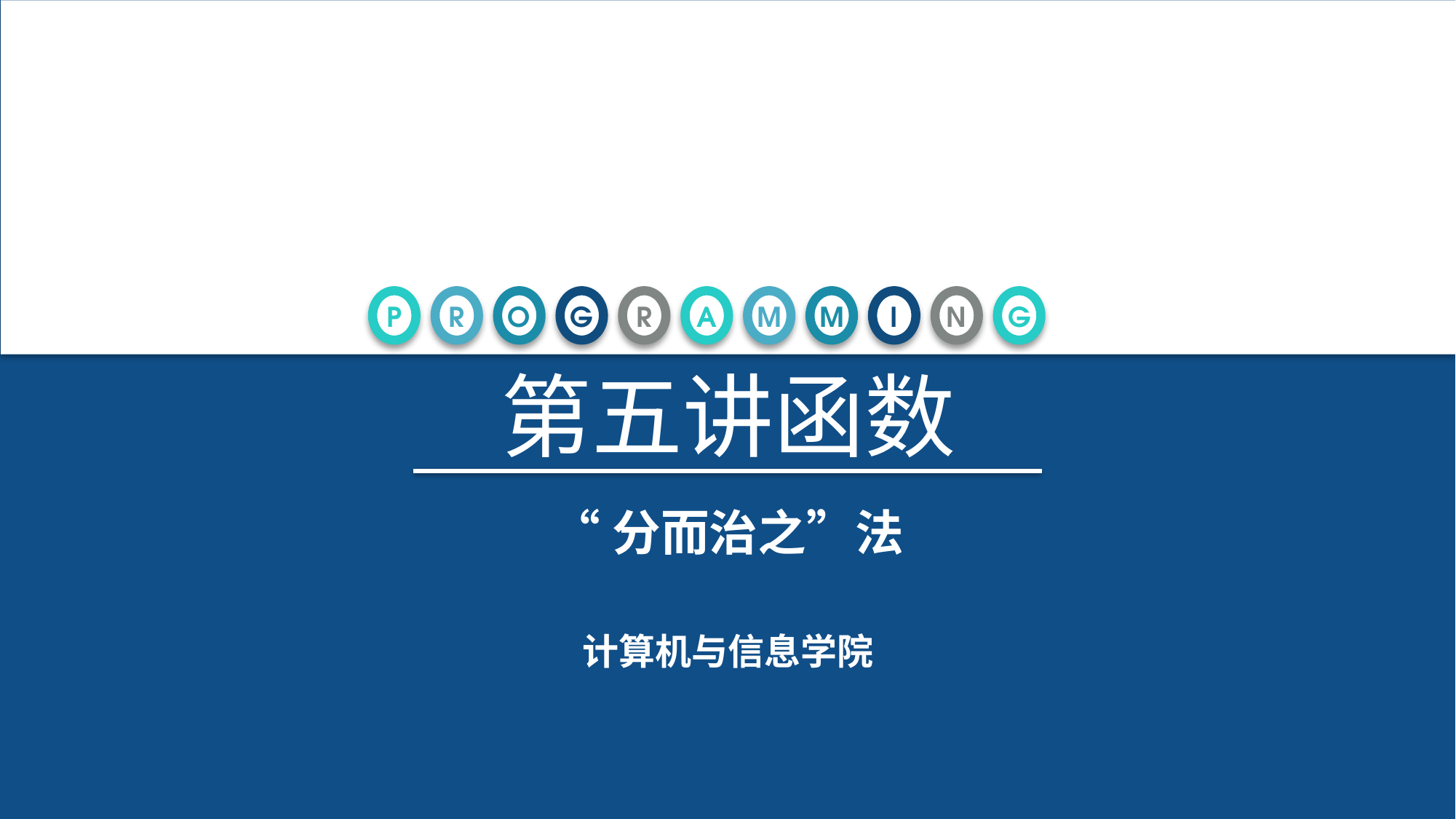

P

R

O

G

R

A

M

M

I

N

G
第五讲函数
“分而治之”法
计算机与信息学院